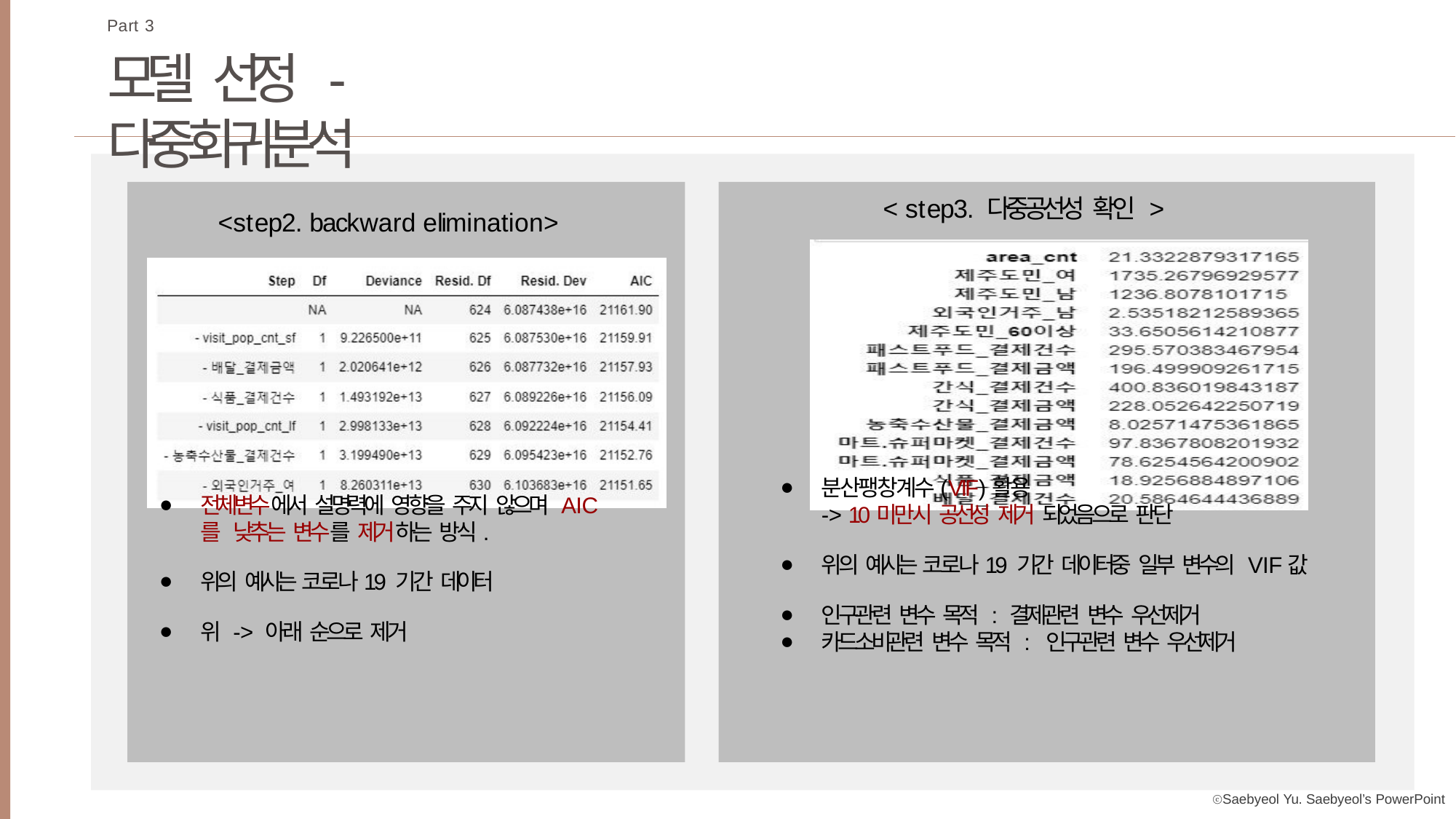

Part 3
# 모델 선정 - 다중회귀분석
< step3. 다중공선성 확인 >

분산팽창계수(VIF)활용
-> 10미만시 공선성 제거 되었음으로 판단

위의 예시는 코로나19 기간 데이터중 일부 변수의 VIF값

인구관련 변수 목적 : 결제관련 변수 우선제거
카드소비관련 변수 목적 : 인구관련 변수 우선제거

<step2. backward elimination>

전체변수에서 설명력에 영향을 주지 않으며 AIC를  낮추는 변수를 제거하는 방식.

위의 예시는 코로나19 기간 데이터

위 -> 아래 순으로 제거
ⓒSaebyeol Yu. Saebyeol’s PowerPoint